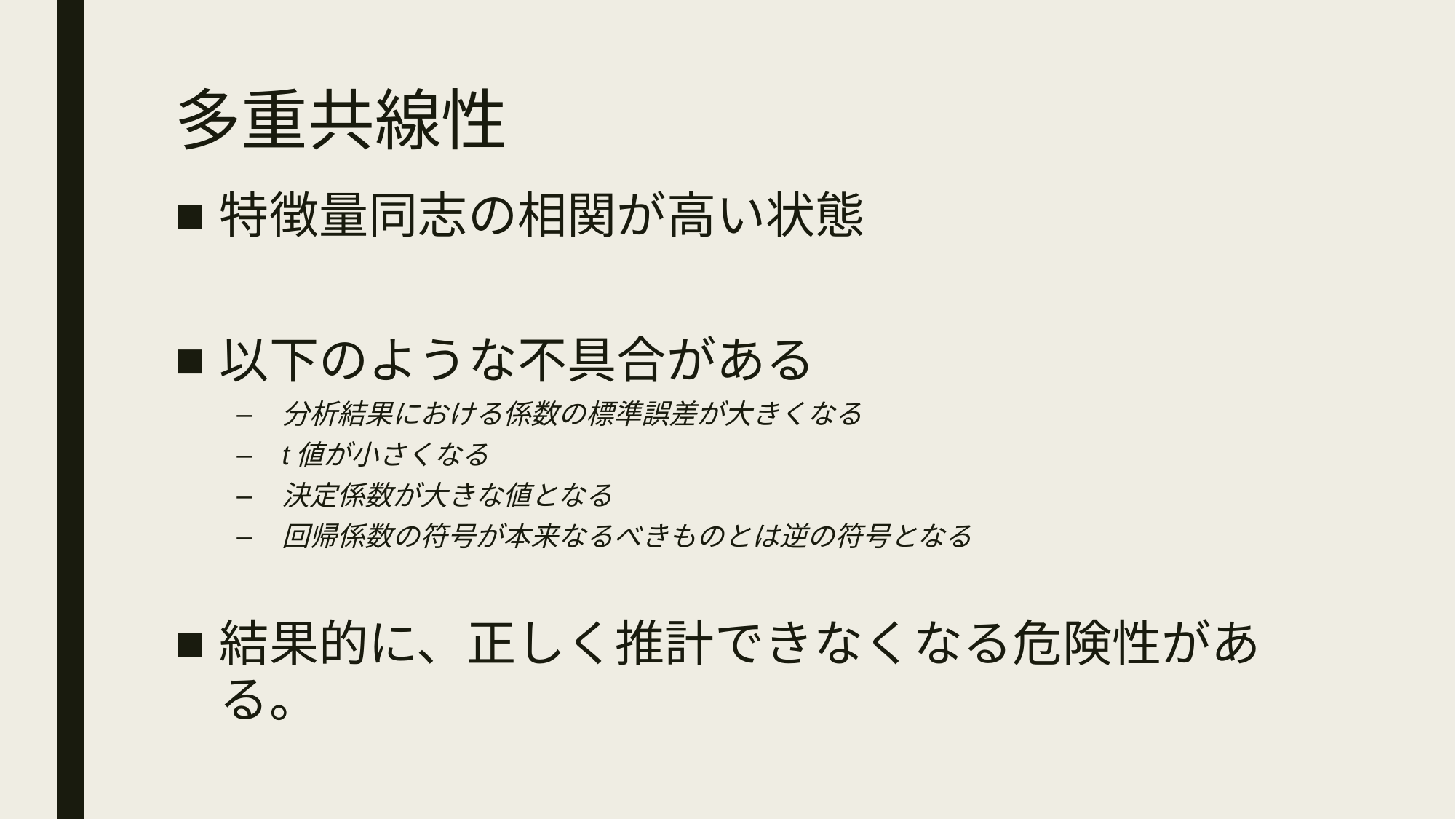

# 多重共線性
特徴量同志の相関が高い状態

以下のような不具合がある
分析結果における係数の標準誤差が大きくなる
t値が小さくなる
決定係数が大きな値となる
回帰係数の符号が本来なるべきものとは逆の符号となる

結果的に、正しく推計できなくなる危険性がある。